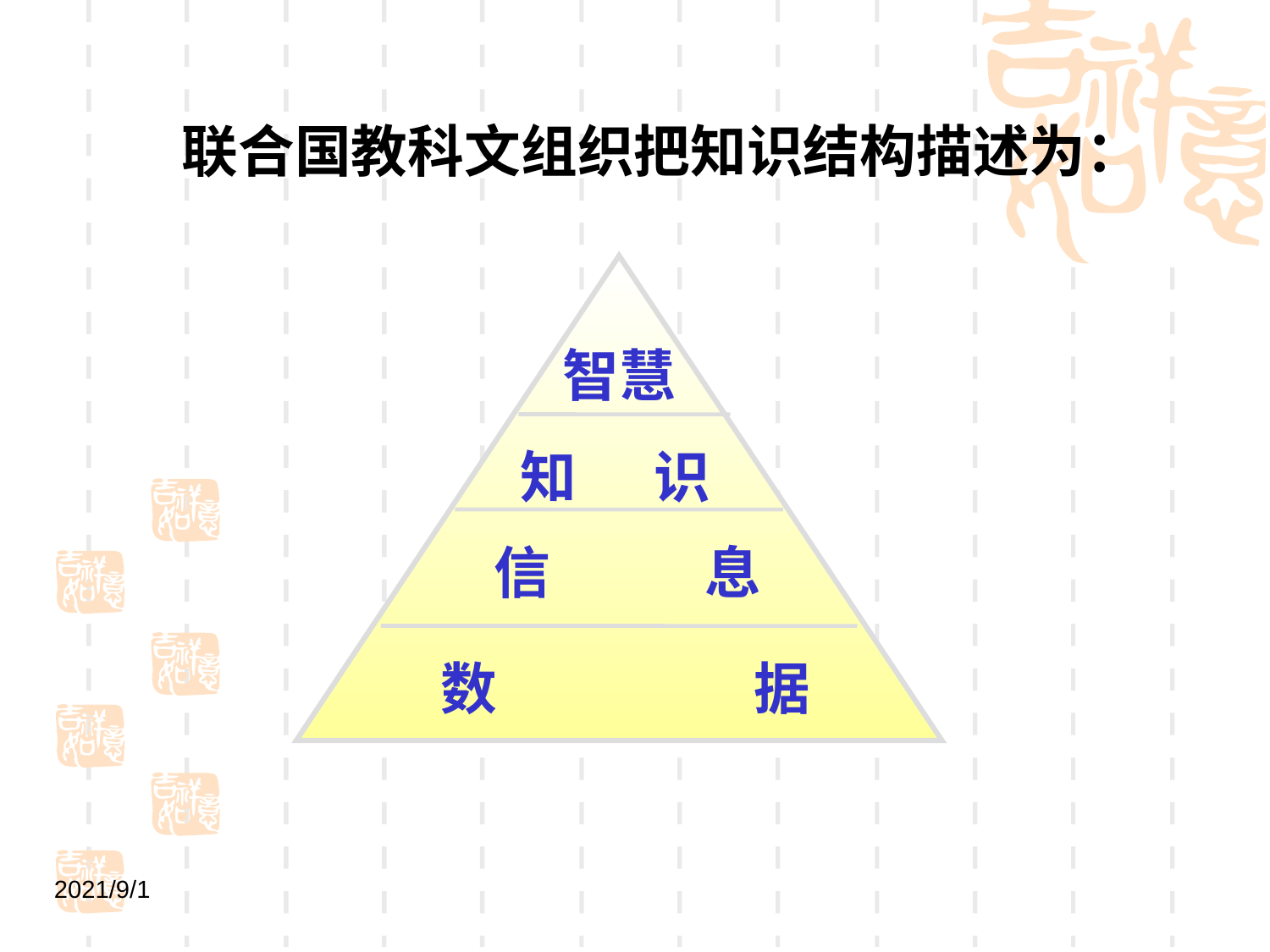

联合国教科文组织把知识结构描述为：

智慧

知      识

 信            息

 数                    据

2021/9/1